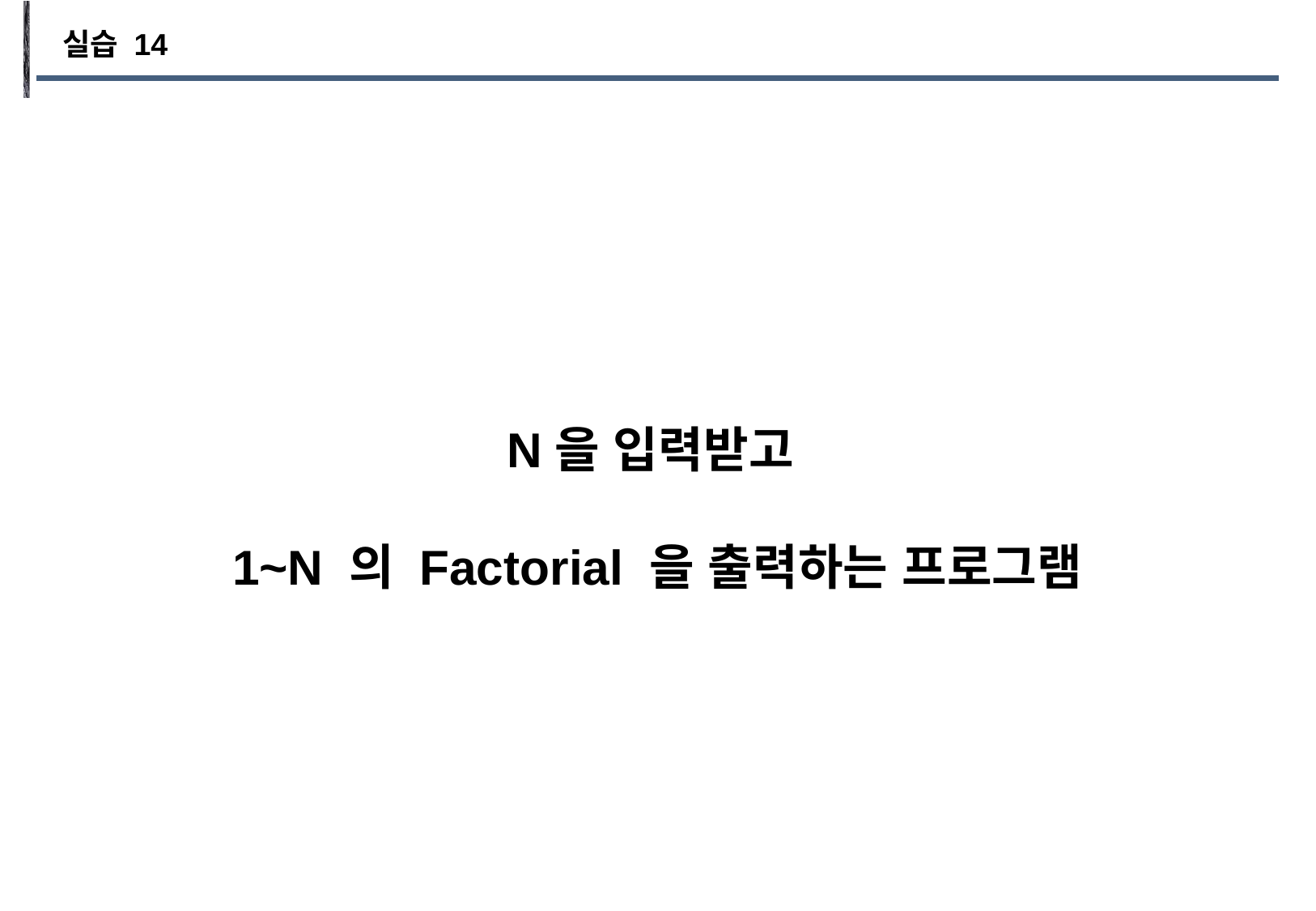

실습 14

N을 입력받고
1~N 의 Factorial 을 출력하는 프로그램